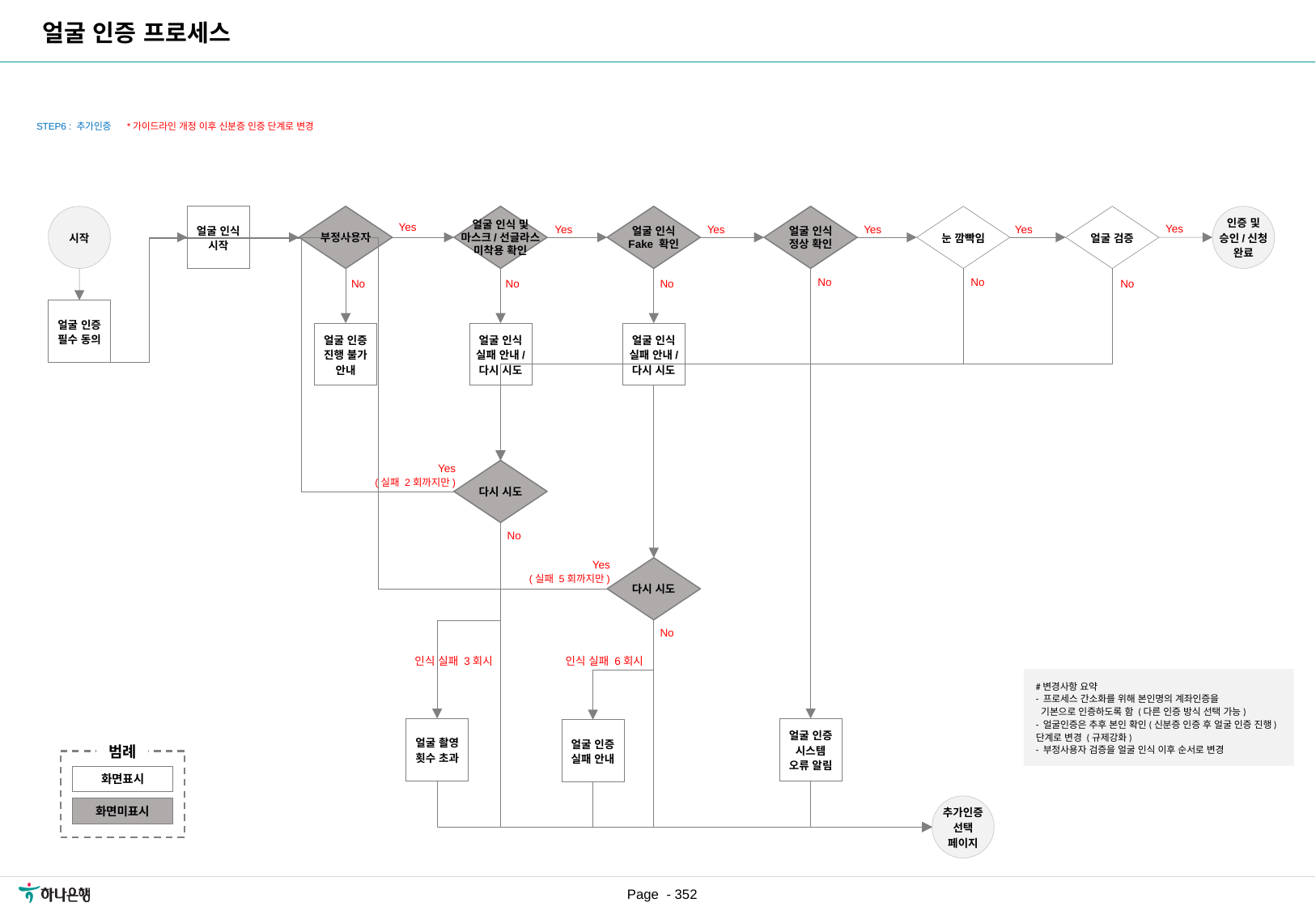

얼굴 인증 프로세스
| 요구사항ID |
| --- |
| REQ\_URR\_019 |
| REQ\_URR\_024 |
| REQ\_URR\_028 |
| REQ\_URR\_033 |
| REQ\_URR\_043 |
| REQ\_URR\_044 |
| REQ\_URR\_045 |
| REQ\_URR\_046 |
STEP6 : 추가인증
*가이드라인 개정 이후 신분증 인증 단계로 변경
시작
얼굴 인식
시작
부정사용자
얼굴 인식 및
마스크/선글라스
미착용 확인
얼굴 인식
Fake 확인
얼굴 인식
정상 확인
눈 깜빡임
얼굴 검증
인증 및
승인/신청
완료
Yes
Yes
Yes
Yes
Yes
Yes
No
No
No
No
No
No
얼굴 인증
필수 동의
얼굴 인증
진행 불가
안내
얼굴 인식
실패 안내/
다시 시도
얼굴 인식
실패 안내/
다시 시도
Yes
(실패 2회까지만)
다시 시도
No
Yes
(실패 5회까지만)
다시 시도
No
인식 실패 3회시
인식 실패 6회시
#변경사항 요약
- 프로세스 간소화를 위해 본인명의 계좌인증을
  기본으로 인증하도록 함 (다른 인증 방식 선택 가능)
- 얼굴인증은 추후 본인 확인(신분증 인증 후 얼굴 인증 진행) 단계로 변경 (규제강화)
- 부정사용자 검증을 얼굴 인식 이후 순서로 변경
얼굴 촬영
횟수 초과
얼굴 인증
시스템
오류 알림
얼굴 인증
실패 안내
범례

화면표시
화면미표시
추가인증
선택
페이지